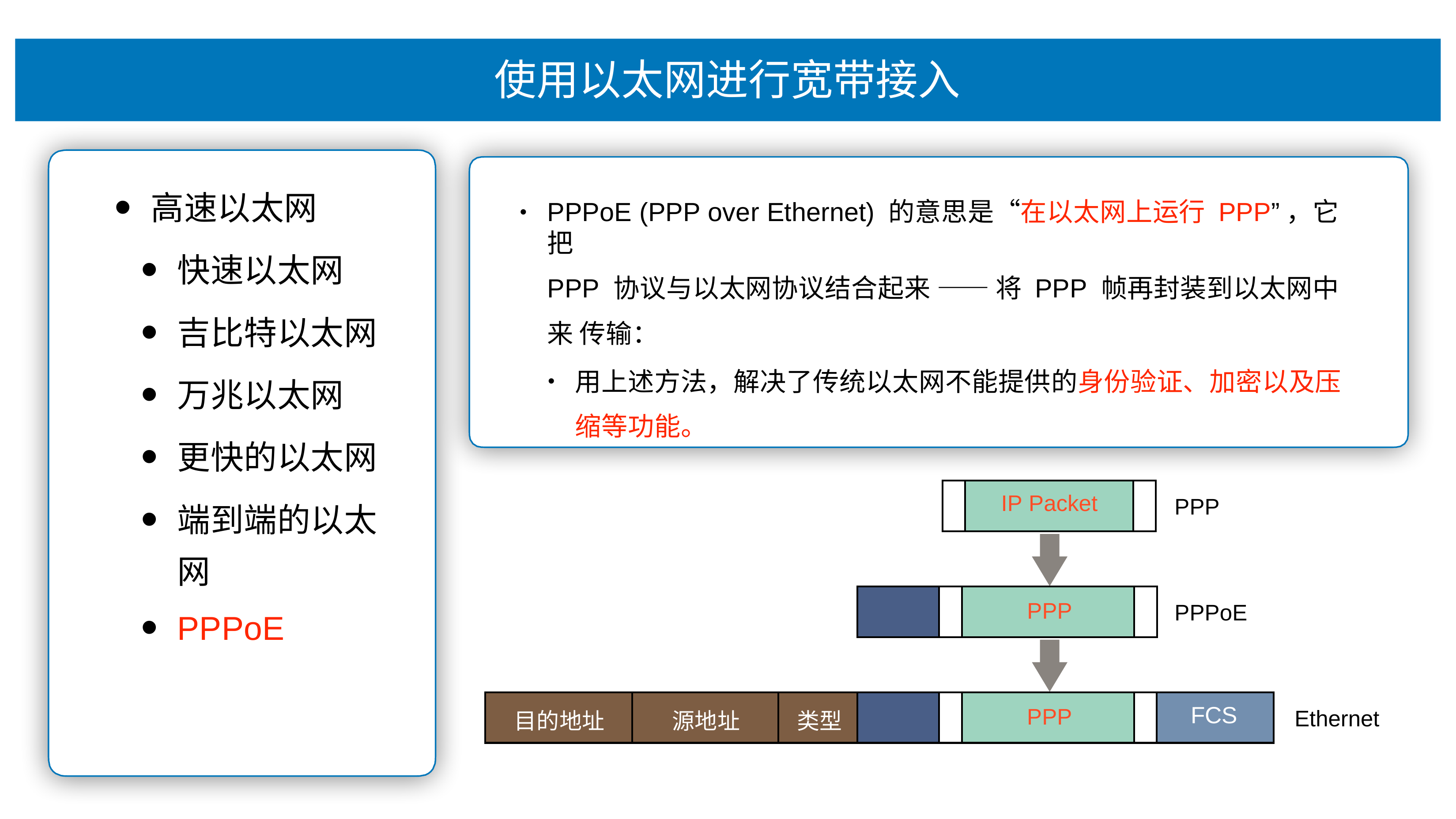

# 使⽤以太⽹进⾏宽带接⼊

PPPoE (PPP over Ethernet) 的意思是“在以太⽹上运⾏ PPP”，它把
PPP 协议与以太⽹协议结合起来 —— 将 PPP 帧再封装到以太⽹中来 传输：
⽤上述⽅法，解决了传统以太⽹不能提供的身份验证、加密以及压 缩等功能。
⾼速以太⽹
快速以太⽹
吉⽐特以太⽹
万兆以太⽹
更快的以太⽹
端到端的以太
⽹
PPPoE
•
|  | IP Packet |  |
| --- | --- | --- |

PPP

|  |  | PPP |  |
| --- | --- | --- | --- |

PPPoE

| ⽬的地址 | 源地址 | 类型 |  |  | PPP |  | FCS |
| --- | --- | --- | --- | --- | --- | --- | --- |

Ethernet